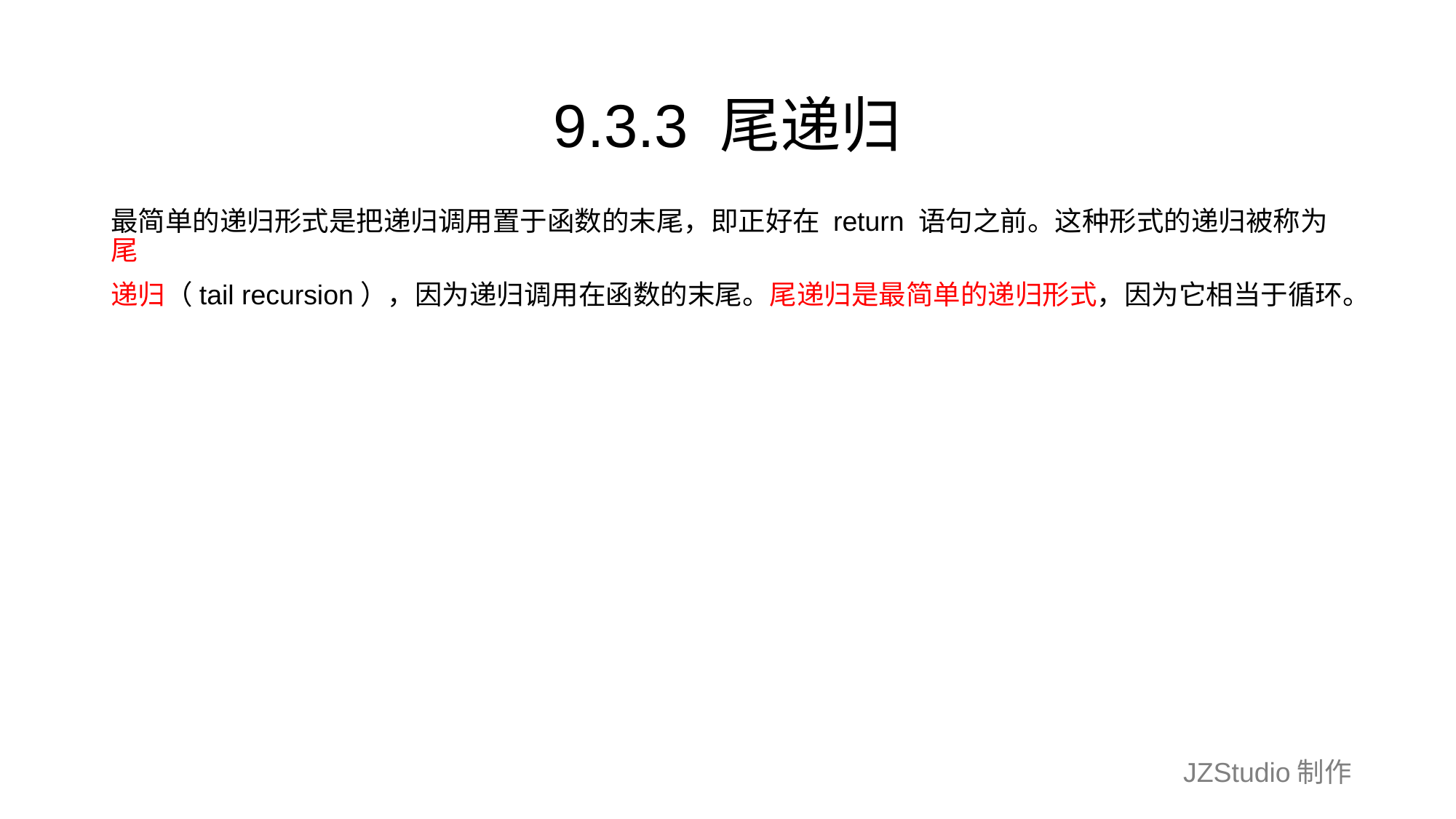

# 9.3.3 尾递归
最简单的递归形式是把递归调用置于函数的末尾，即正好在 return 语句之前。这种形式的递归被称为尾
递归（tail recursion），因为递归调用在函数的末尾。尾递归是最简单的递归形式，因为它相当于循环。